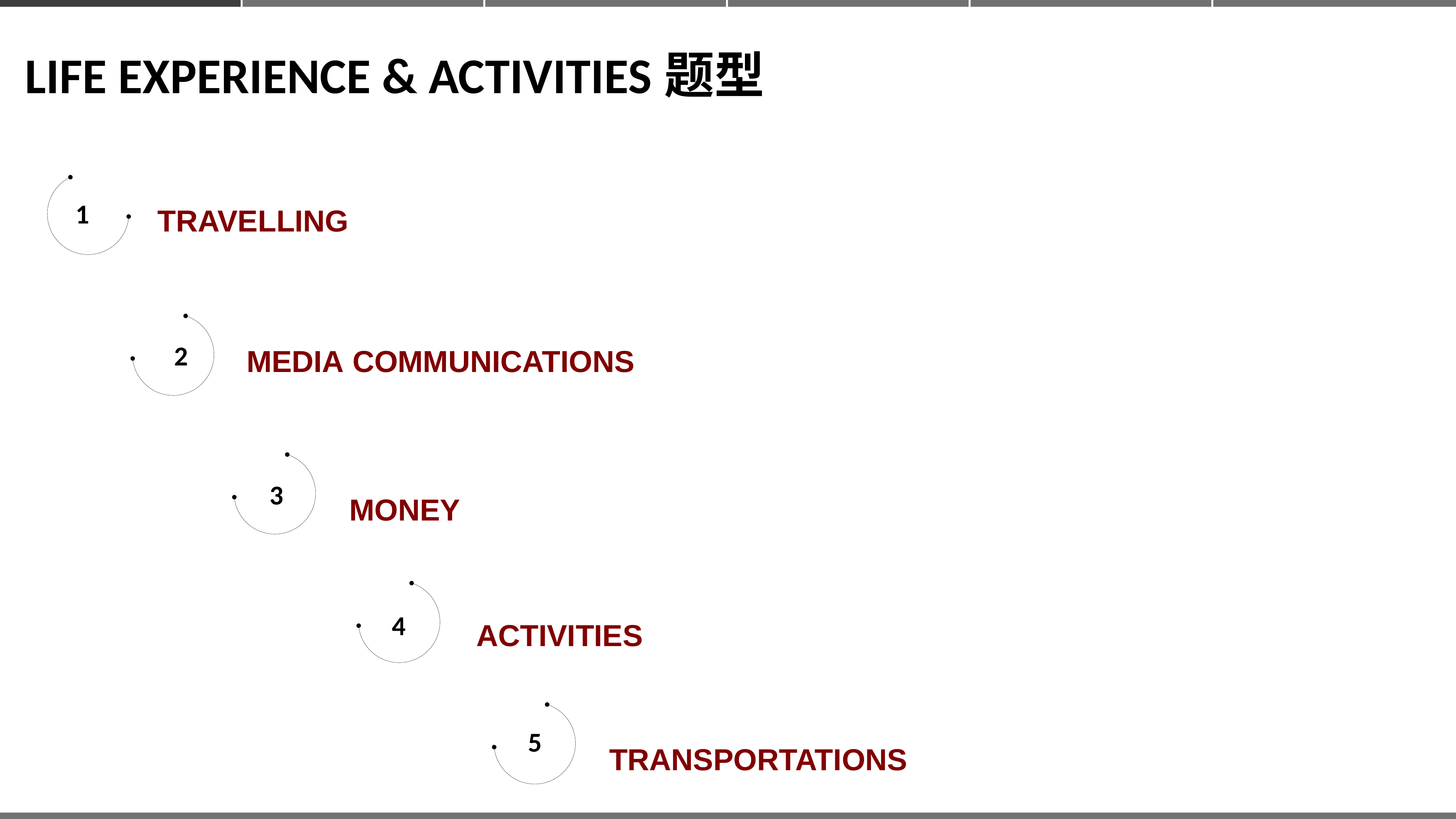

LIFE EXPERIENCE & ACTIVITIES题型

TRAVELLING
1

MEDIA COMMUNICATIONS
2

MONEY
3

ACTIVITIES
4

TRANSPORTATIONS
5